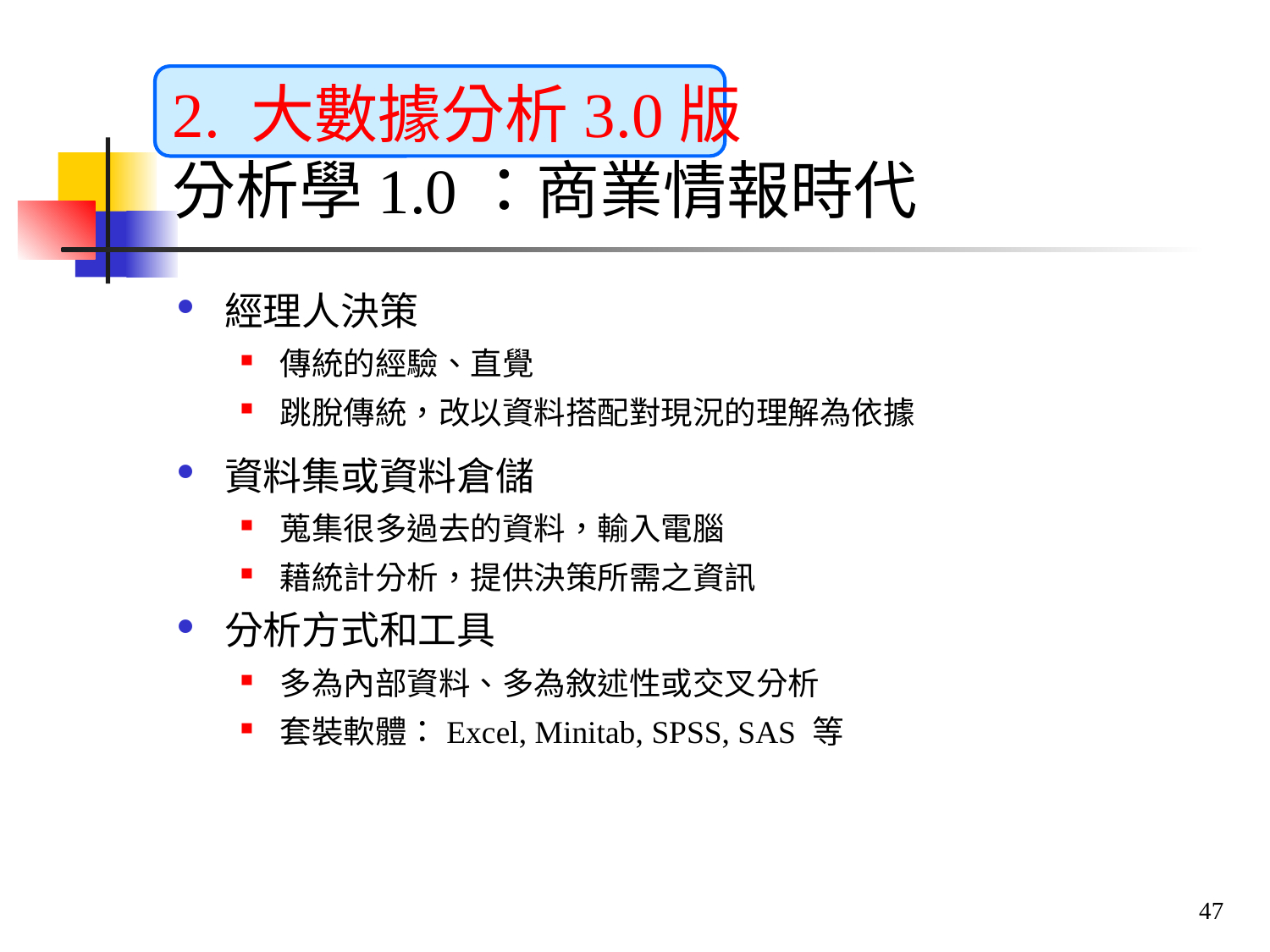

# 2. 大數據分析3.0版 分析學1.0：商業情報時代

經理人決策
傳統的經驗、直覺
跳脫傳統，改以資料搭配對現況的理解為依據
資料集或資料倉儲
蒐集很多過去的資料，輸入電腦
藉統計分析，提供決策所需之資訊
分析方式和工具
多為內部資料、多為敘述性或交叉分析
套裝軟體：Excel, Minitab, SPSS, SAS 等